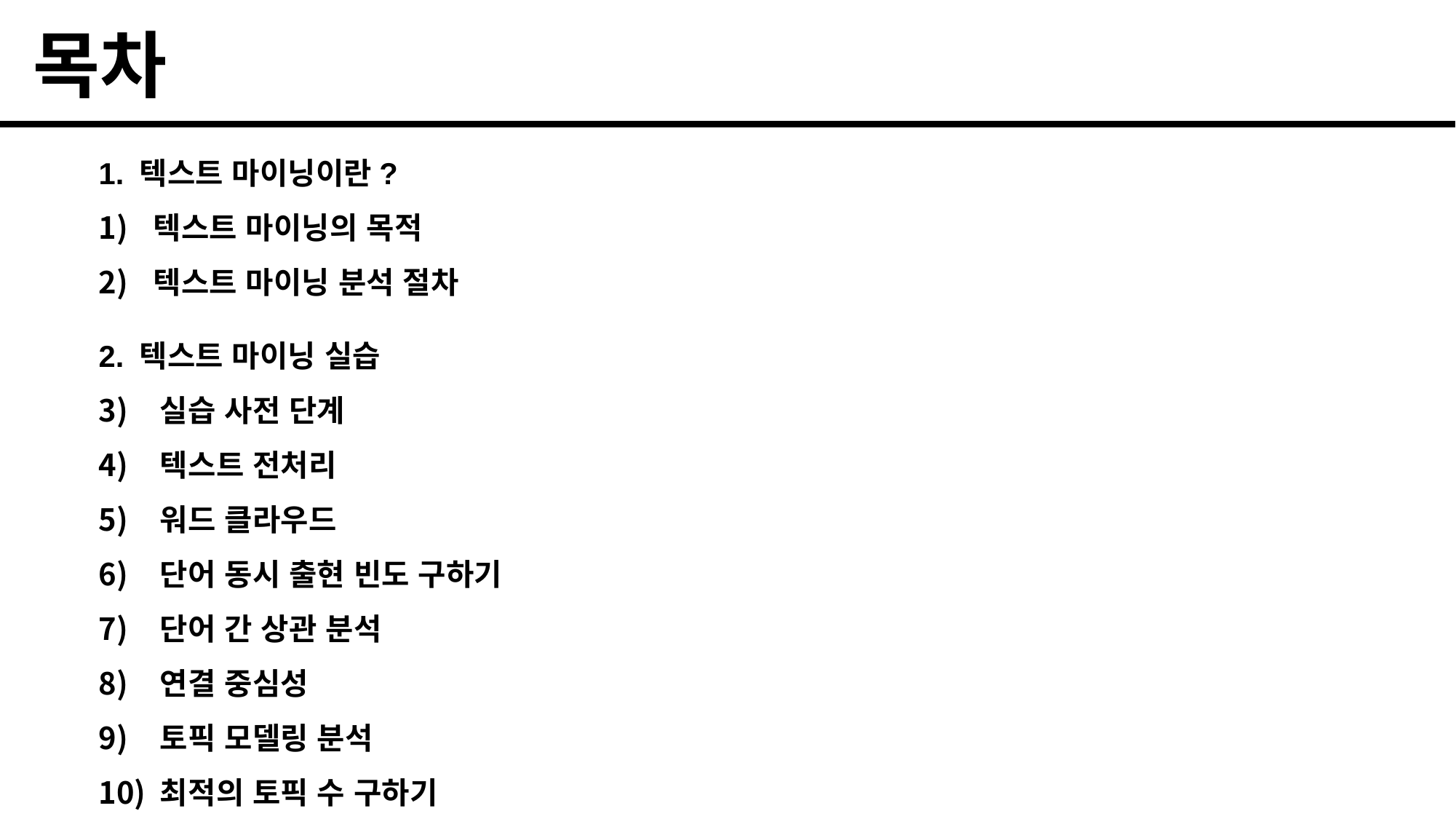

목차
1. 텍스트 마이닝이란?
텍스트 마이닝의 목적
텍스트 마이닝 분석 절차

2. 텍스트 마이닝 실습
실습 사전 단계
텍스트 전처리
워드 클라우드
단어 동시 출현 빈도 구하기
단어 간 상관 분석
연결 중심성
토픽 모델링 분석
최적의 토픽 수 구하기